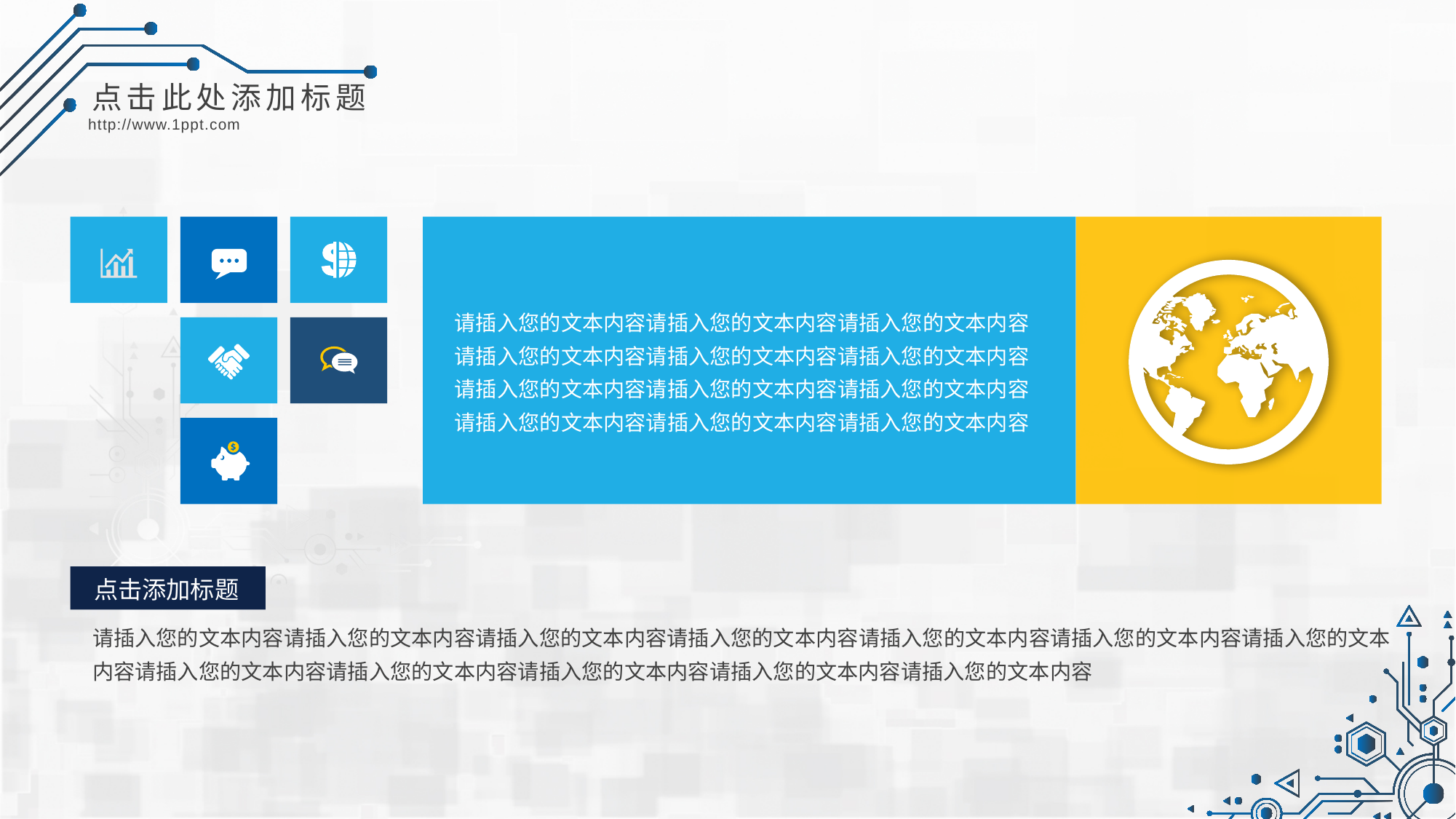

请插入您的文本内容请插入您的文本内容请插入您的文本内容请插入您的文本内容请插入您的文本内容请插入您的文本内容请插入您的文本内容请插入您的文本内容请插入您的文本内容请插入您的文本内容请插入您的文本内容请插入您的文本内容

点击添加标题
请插入您的文本内容请插入您的文本内容请插入您的文本内容请插入您的文本内容请插入您的文本内容请插入您的文本内容请插入您的文本内容请插入您的文本内容请插入您的文本内容请插入您的文本内容请插入您的文本内容请插入您的文本内容